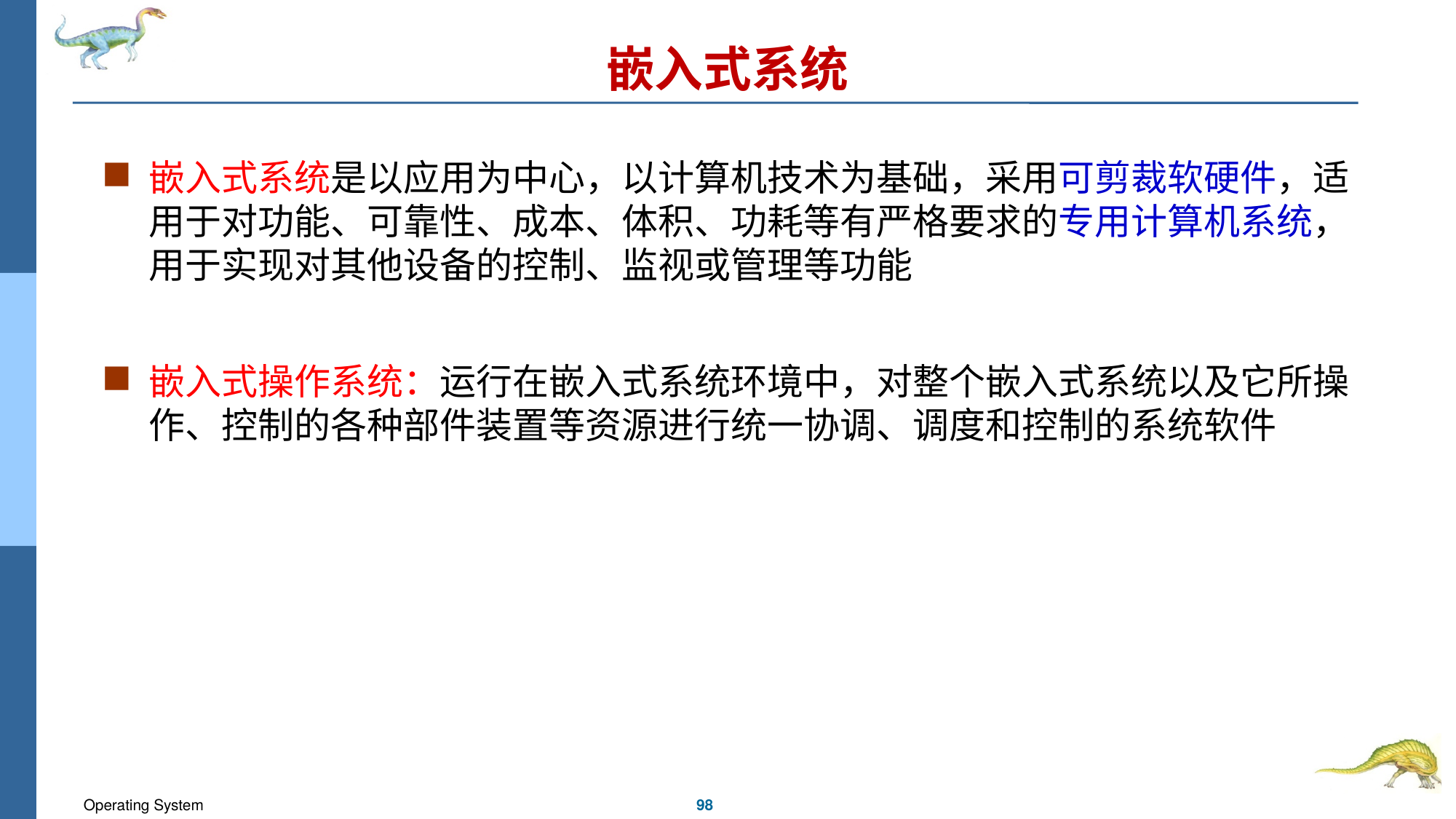

# 嵌入式系统
嵌入式系统是以应用为中心，以计算机技术为基础，采用可剪裁软硬件，适用于对功能、可靠性、成本、体积、功耗等有严格要求的专用计算机系统，用于实现对其他设备的控制、监视或管理等功能

嵌入式操作系统：运行在嵌入式系统环境中，对整个嵌入式系统以及它所操作、控制的各种部件装置等资源进行统一协调、调度和控制的系统软件